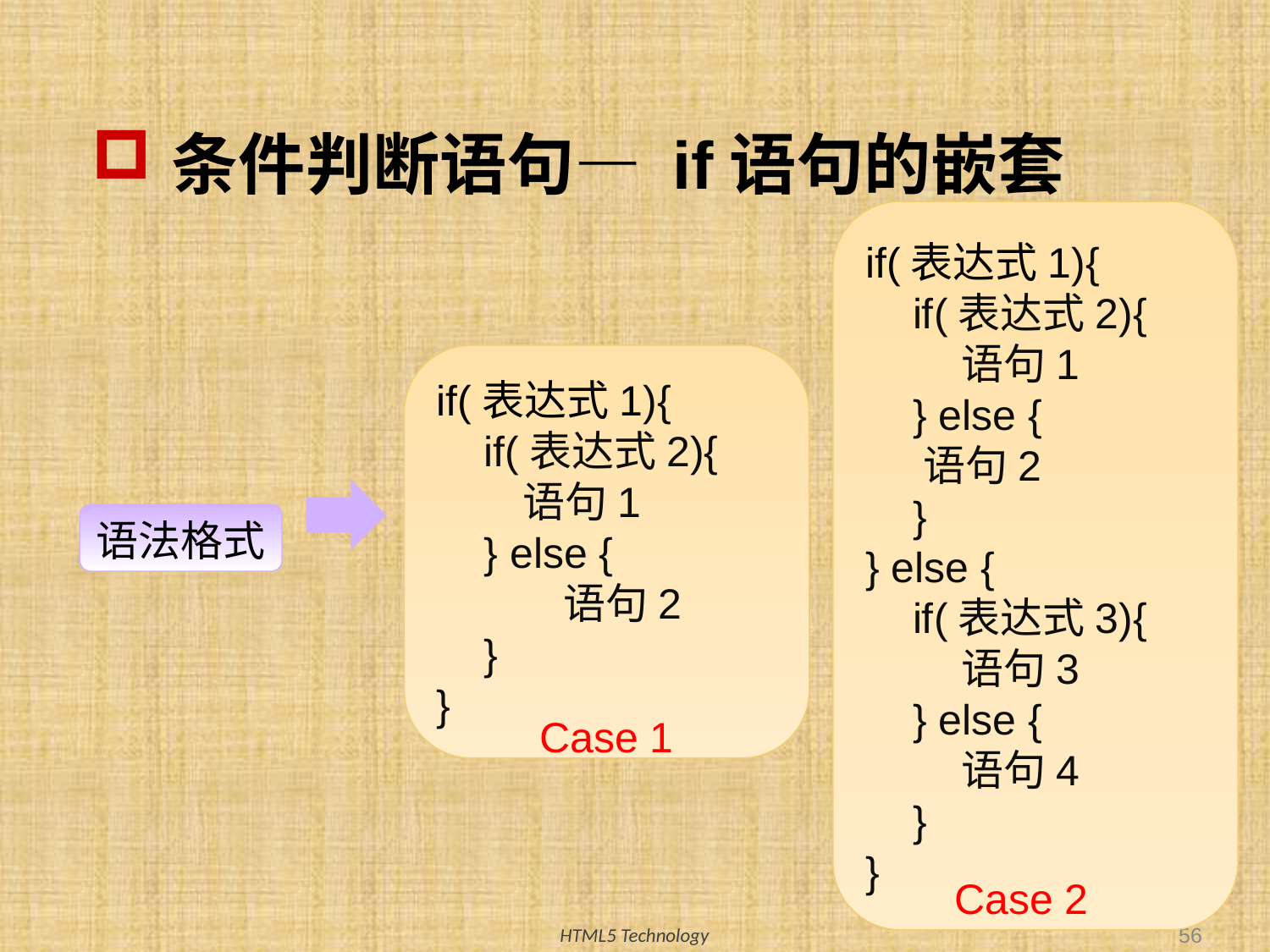

# 条件判断语句— if语句的嵌套
if(表达式1){
    if(表达式2){
         语句1
    } else {
     语句2
    }
} else {
    if(表达式3){
         语句3
    } else {
         语句4
    }
}
if(表达式1){
    if(表达式2){
        语句1
    } else {
	语句2
    }
}

语法格式
Case 1
Case 2
56
HTML5 Technology